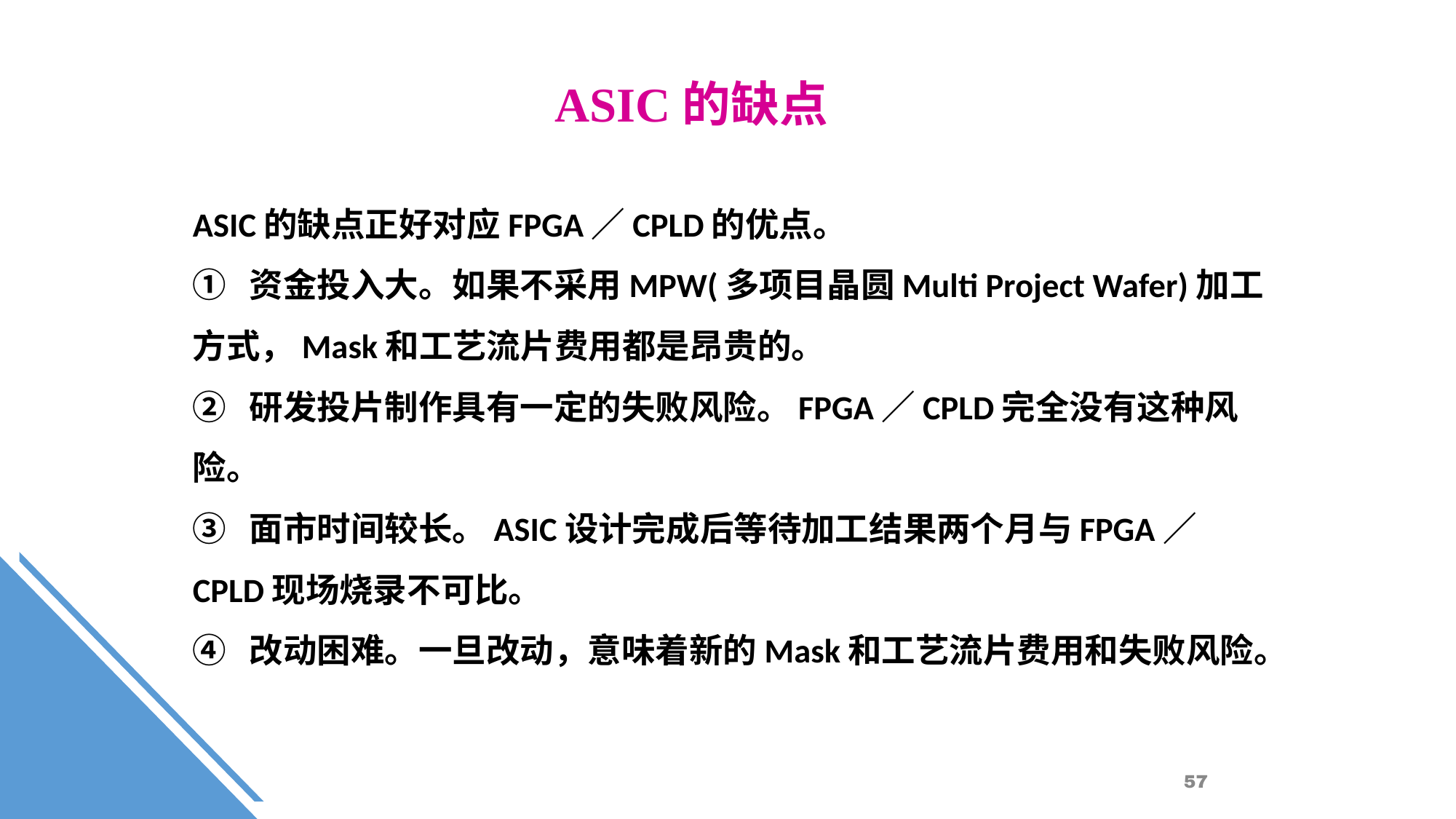

ASIC的缺点
ASIC的缺点正好对应FPGA／CPLD的优点。
①  资金投入大。如果不采用MPW(多项目晶圆Multi Project Wafer)加工方式，Mask和工艺流片费用都是昂贵的。
②  研发投片制作具有一定的失败风险。FPGA／CPLD完全没有这种风险。
③  面市时间较长。ASIC设计完成后等待加工结果两个月与FPGA／CPLD现场烧录不可比。
④  改动困难。一旦改动，意味着新的Mask和工艺流片费用和失败风险。
57